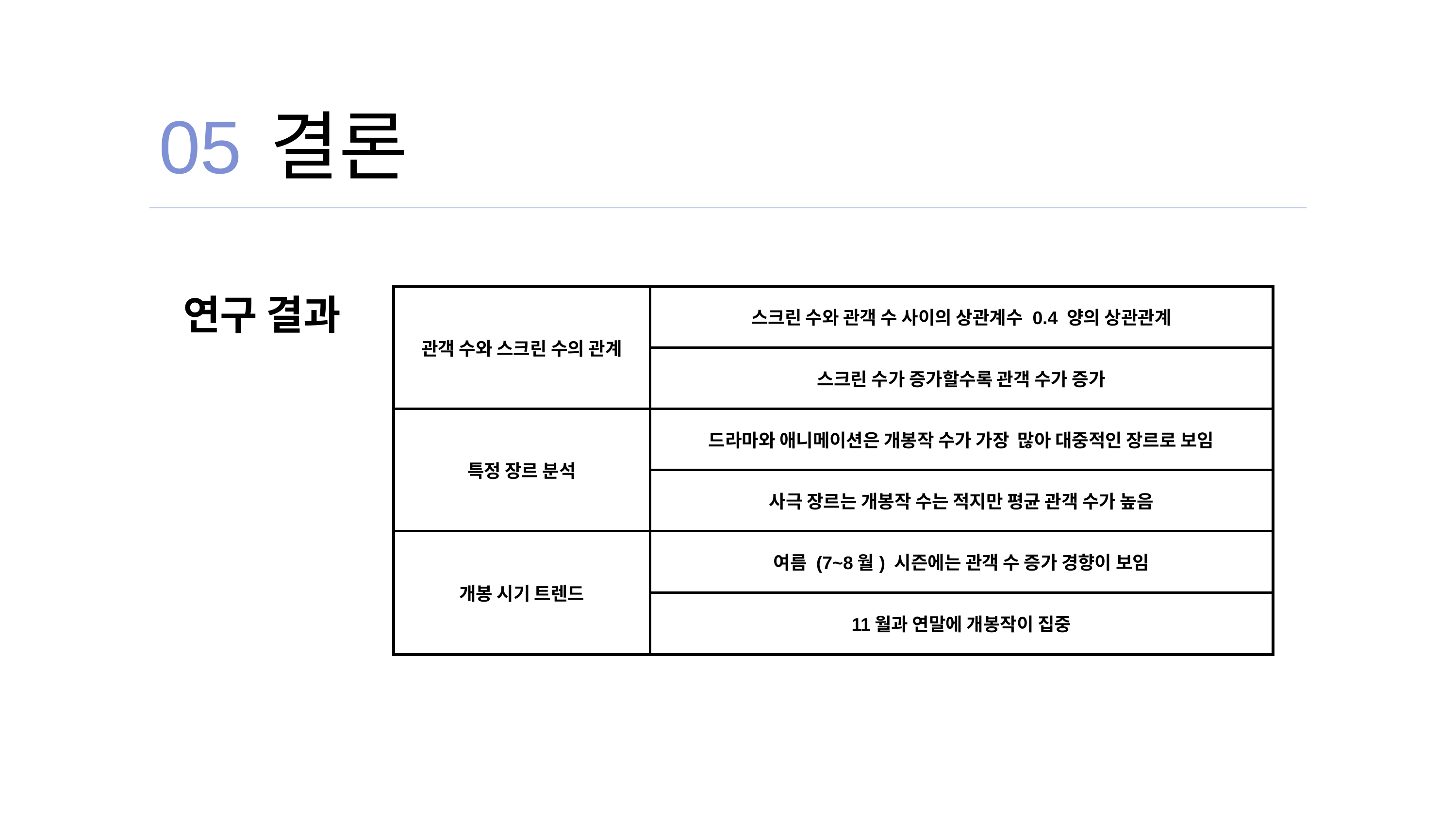

05
결론

연구 결과
| 관객 수와 스크린 수의 관계 | 스크린 수와 관객 수 사이의 상관계수 0.4 양의 상관관계 |
| --- | --- |
| 관객 수와 스크린 수의 관계 | 스크린 수가 증가할수록 관객 수가 증가 |
| 특정 장르 분석 | 드라마와 애니메이션은 개봉작 수가 가장 많아 대중적인 장르로 보임 |
| 특정 장르 분석 | 사극 장르는 개봉작 수는 적지만 평균 관객 수가 높음 |
| 개봉 시기 트렌드 | 여름 (7~8월) 시즌에는 관객 수 증가 경향이 보임 |
| 개봉 시기 트렌드 | 11월과 연말에 개봉작이 집중 |